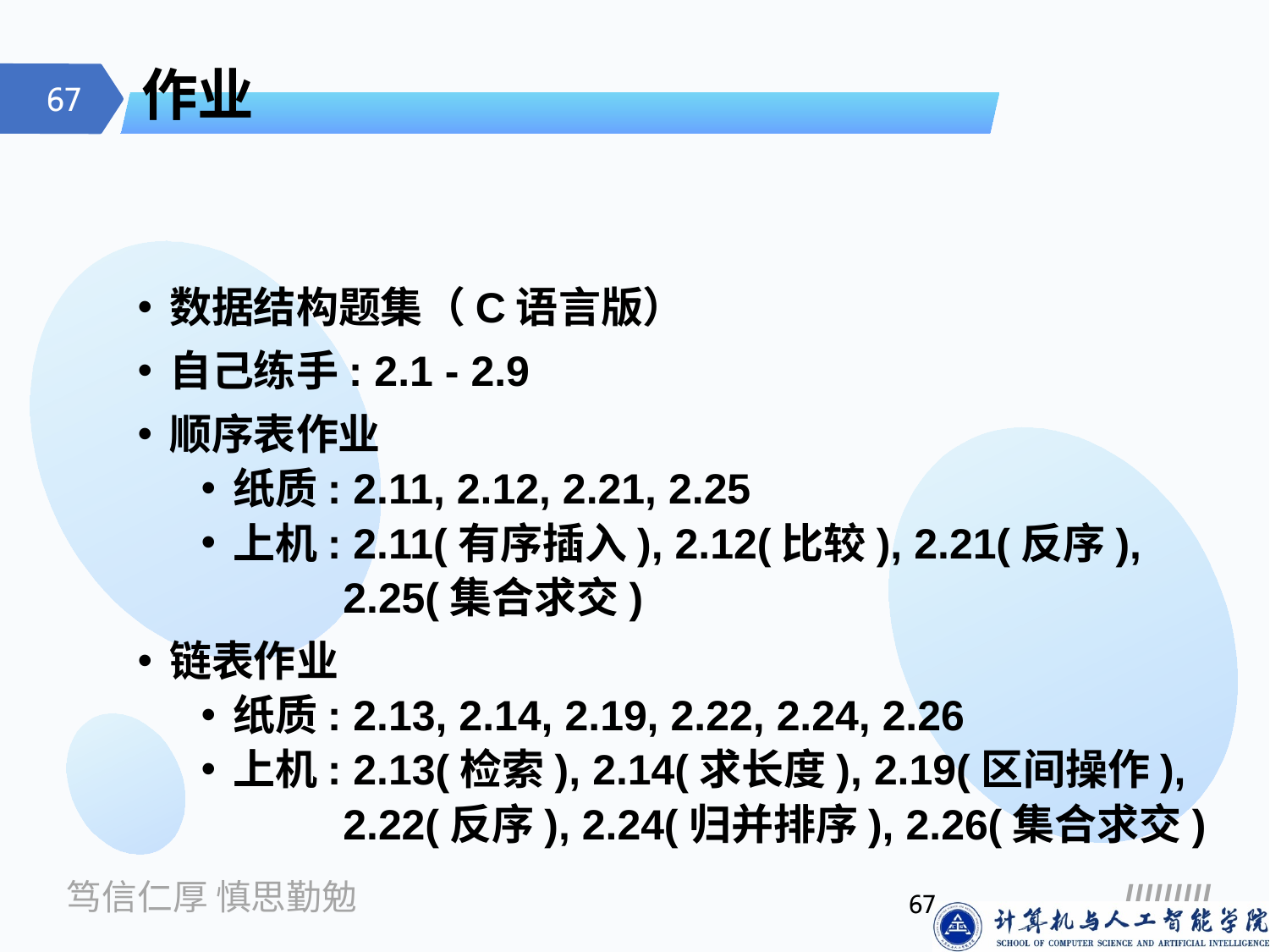

# 作业
数据结构题集（C语言版）
自己练手: 2.1 - 2.9
顺序表作业
纸质: 2.11, 2.12, 2.21, 2.25
上机: 2.11(有序插入), 2.12(比较), 2.21(反序),
            2.25(集合求交)
链表作业
纸质: 2.13, 2.14, 2.19, 2.22, 2.24, 2.26
上机: 2.13(检索), 2.14(求长度), 2.19(区间操作),
            2.22(反序), 2.24(归并排序), 2.26(集合求交)
67